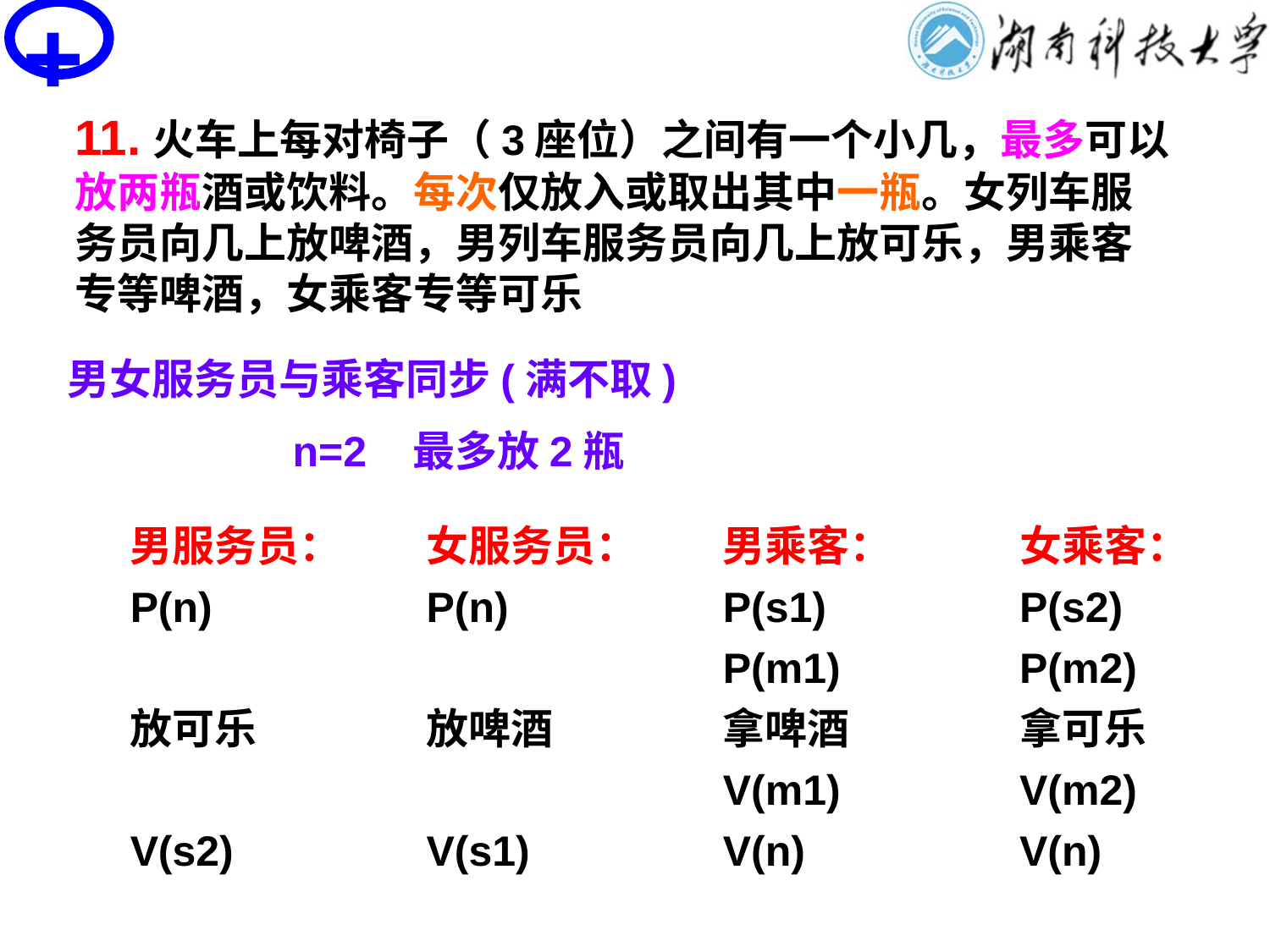

+

# PV操作思考题
11.火车上每对椅子（3座位）之间有一个小几，最多可以放两瓶酒或饮料。每次仅放入或取出其中一瓶。女列车服务员向几上放啤酒，男列车服务员向几上放可乐，男乘客专等啤酒，女乘客专等可乐
1个女服务员，1个男服务员， 不用互斥
多个男乘客互斥：m1=1    多个女乘客互斥：m2=1
男乘客与女服务员同步(空不取)
                       S1=0
女乘客与男服务员同步(空不取)
                       S2=0
男女服务员与乘客同步(满不取)
                   n=2   最多放2瓶
男服务员：

放可乐

女服务员：

放啤酒

男乘客：

拿啤酒

女乘客：

拿可乐

男服务员：

放可乐

女服务员：

放啤酒

男乘客：

P(m1)
拿啤酒
V(m1)

女乘客：

P(m2)
拿可乐
V(m2)

男服务员：

放可乐

女服务员：

放啤酒

V(S1)
男乘客：
P(S1)
P(m1)
拿啤酒
V(m1)

女乘客：

P(m2)
拿可乐
V(m2)

男服务员：

放可乐

V(s2)
女服务员：

放啤酒

V(S1)
男乘客：
P(S1)
P(m1)
拿啤酒
V(m1)

女乘客：
P(s2)
P(m2)
拿可乐
V(m2)

男服务员：
P(n)

放可乐

V(s2)
女服务员：
P(n)

放啤酒

V(s1)
男乘客：
P(s1)
P(m1)
拿啤酒
V(m1)
V(n)
女乘客：
P(s2)
P(m2)
拿可乐
V(m2)
V(n)